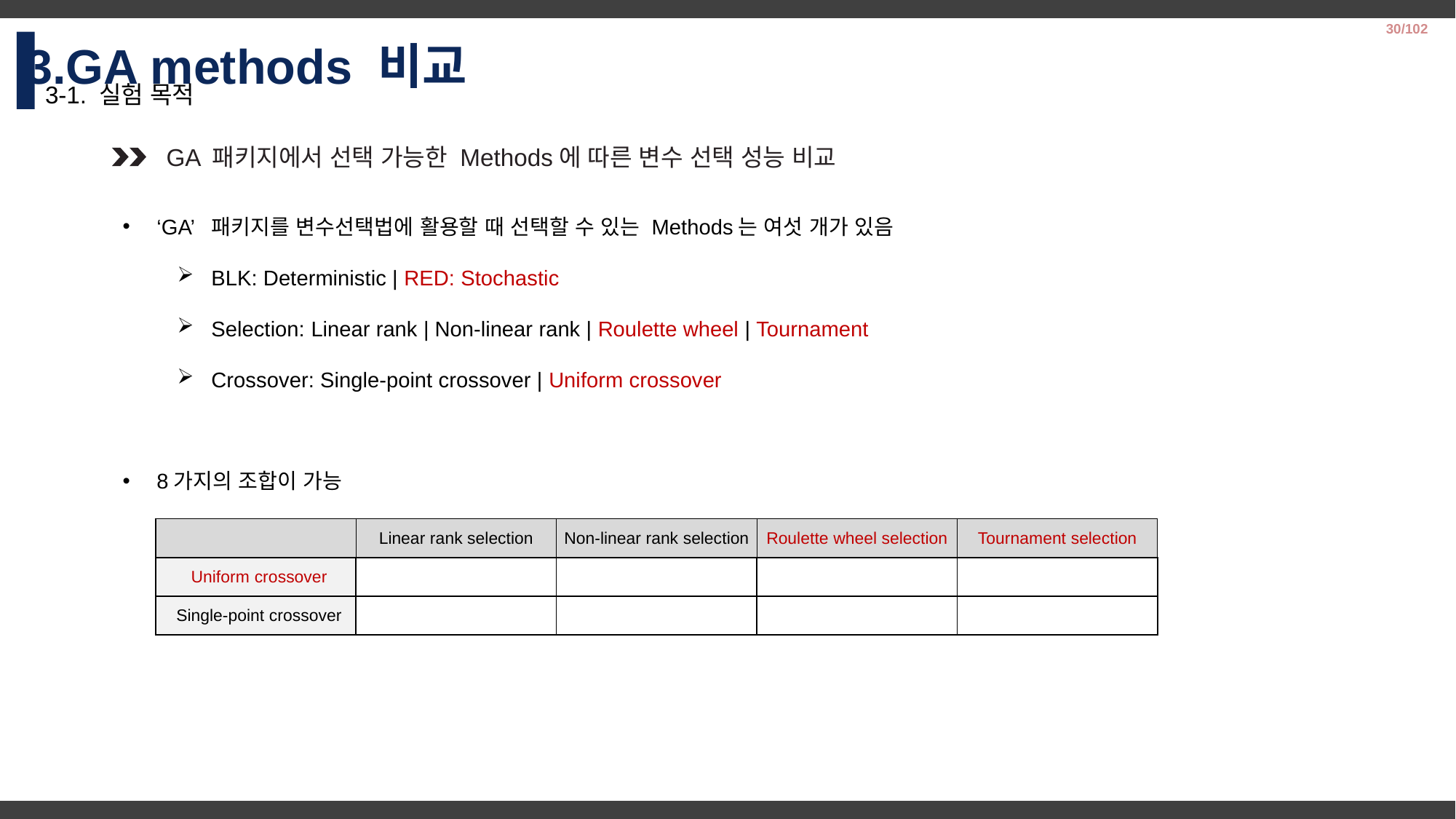

3.GA methods 비교
30/102

3-1. 실험 목적
GA 패키지에서 선택 가능한 Methods에 따른 변수 선택 성능 비교

‘GA’  패키지를 변수선택법에 활용할 때 선택할 수 있는 Methods는 여섯 개가 있음
BLK: Deterministic | RED: Stochastic
Selection: Linear rank | Non-linear rank | Roulette wheel | Tournament
Crossover: Single-point crossover | Uniform crossover

8가지의 조합이 가능
|  | Linear rank selection | Non-linear rank selection | Roulette wheel selection | Tournament selection |
| --- | --- | --- | --- | --- |
| Uniform crossover |  |  |  |  |
| Single-point crossover |  |  |  |  |